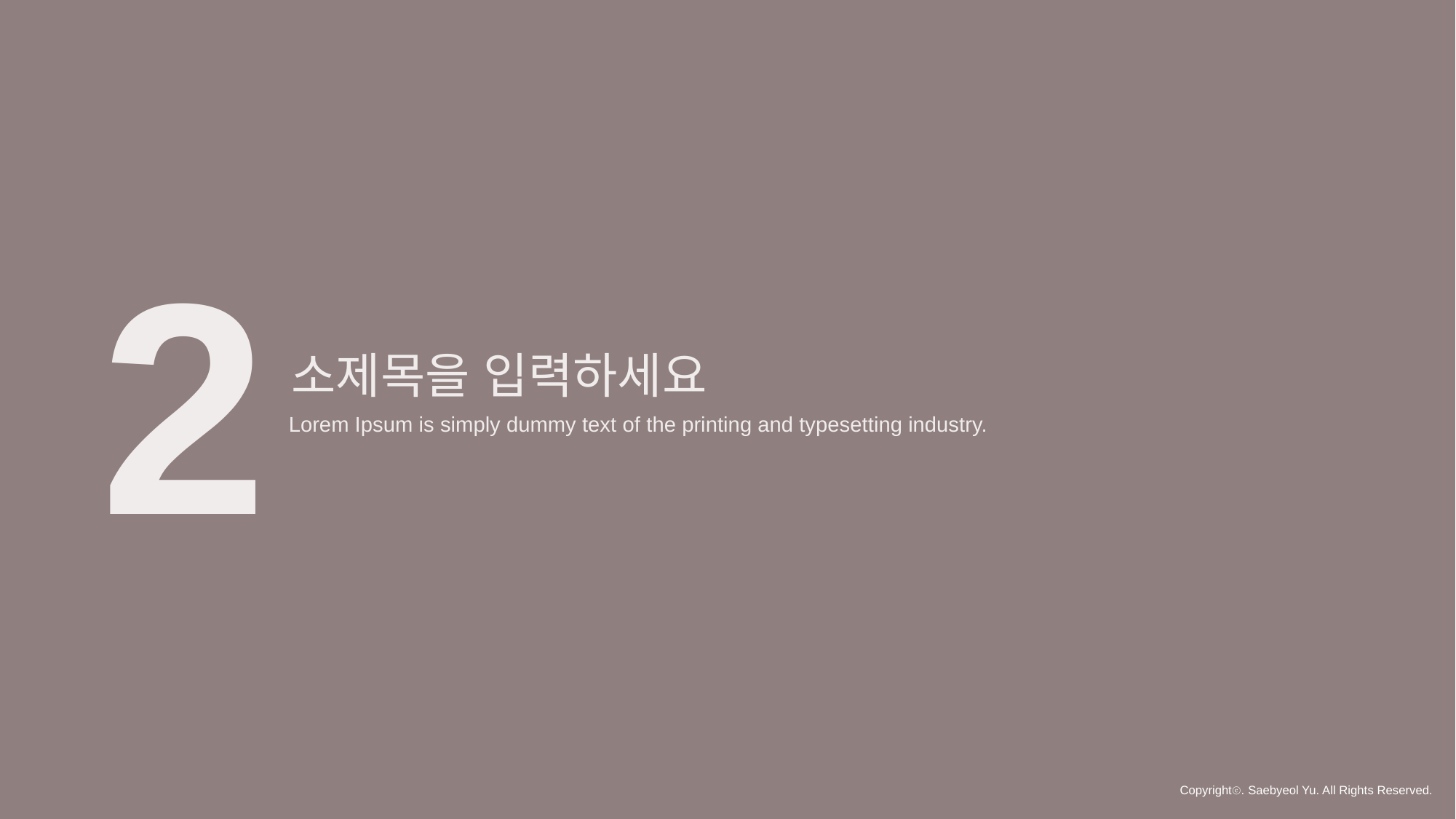

2
소제목을 입력하세요
Lorem Ipsum is simply dummy text of the printing and typesetting industry.
Copyrightⓒ. Saebyeol Yu. All Rights Reserved.